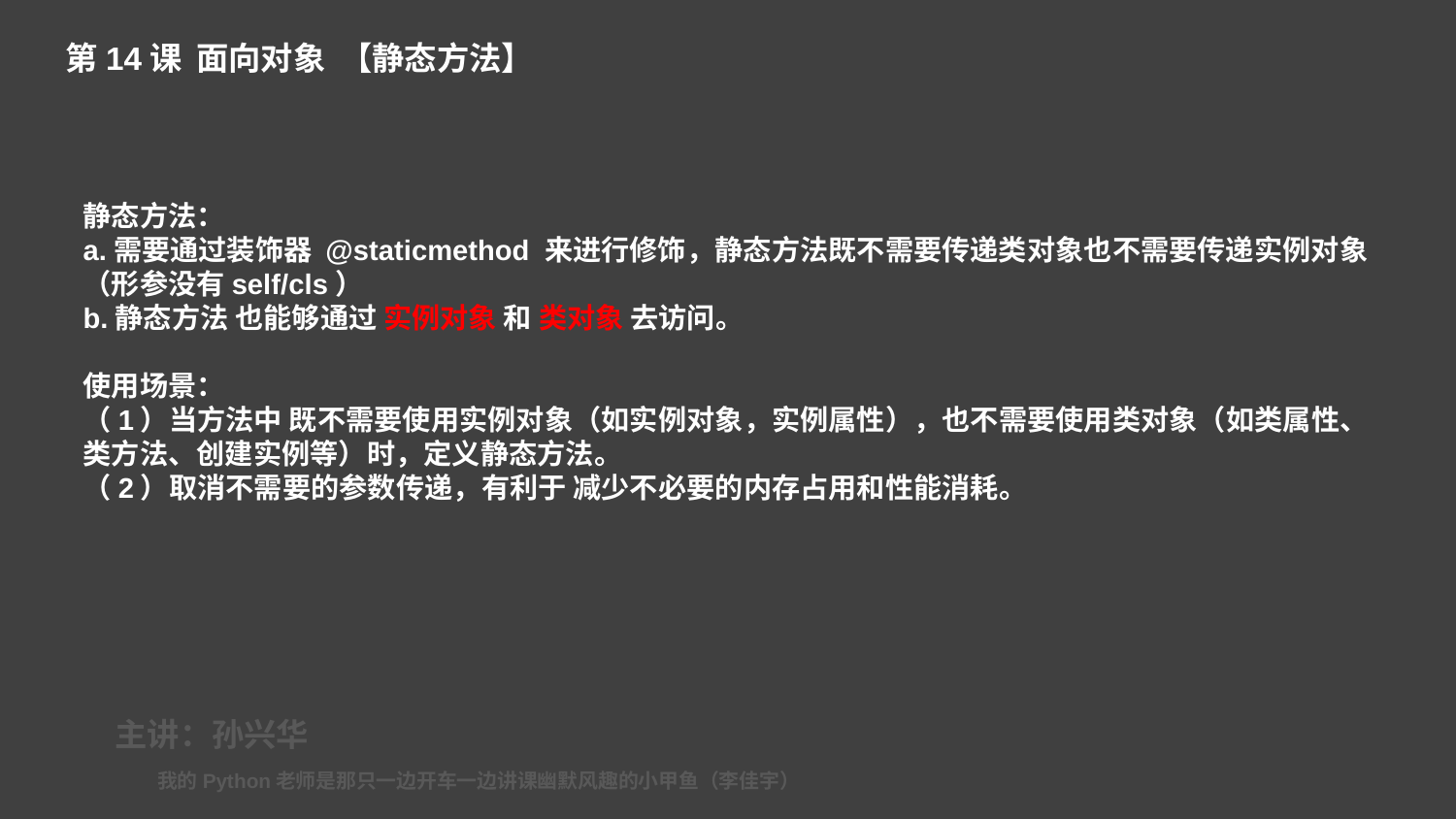

第14课  面向对象  【静态方法】
静态方法：
a.需要通过装饰器 @staticmethod 来进行修饰，静态方法既不需要传递类对象也不需要传递实例对象（形参没有self/cls）
b.静态方法 也能够通过 实例对象 和 类对象 去访问。

使用场景：
（1）当方法中 既不需要使用实例对象（如实例对象，实例属性），也不需要使用类对象（如类属性、类方法、创建实例等）时，定义静态方法。
（2）取消不需要的参数传递，有利于 减少不必要的内存占用和性能消耗。